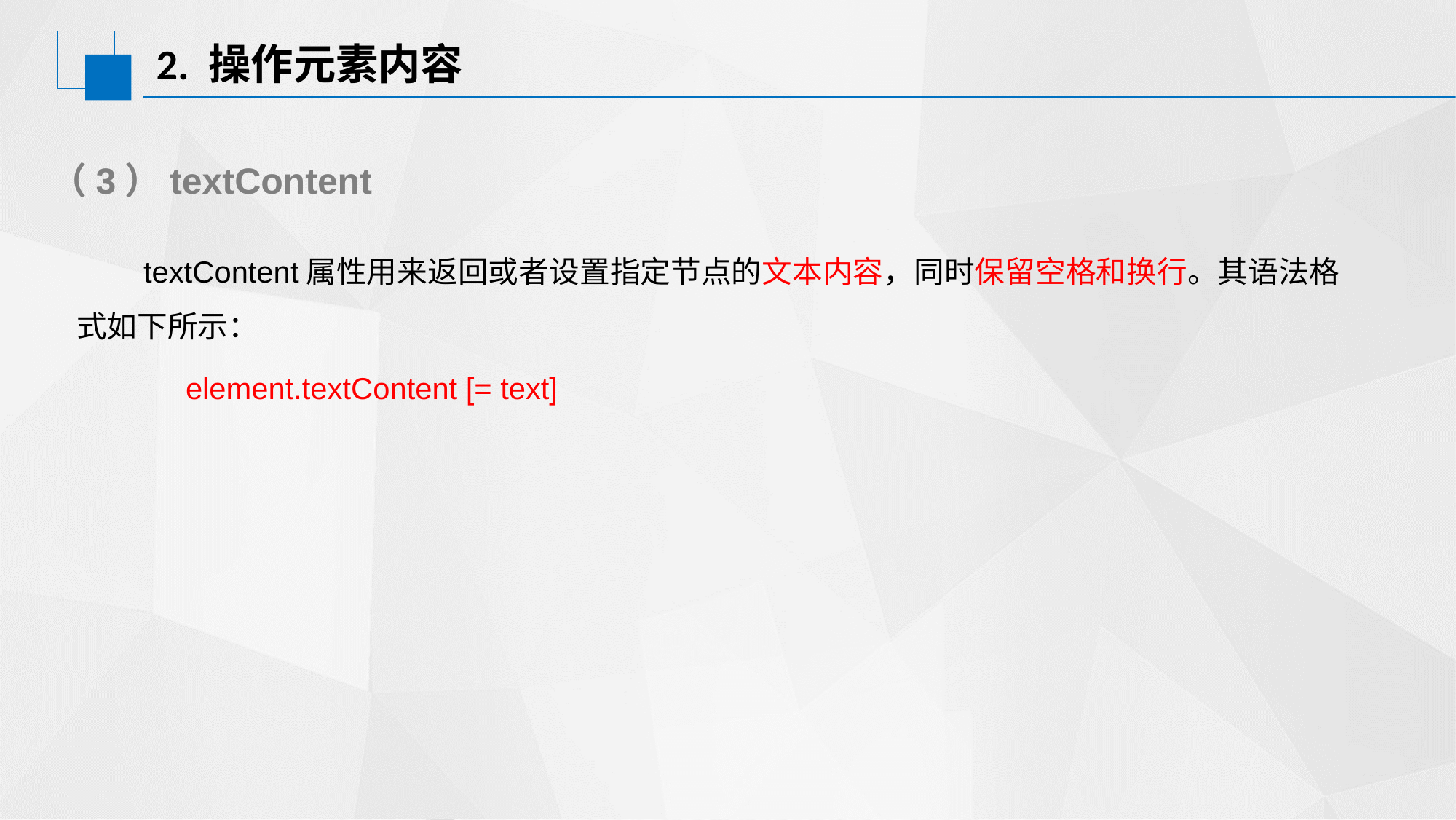

# 2. 操作元素内容
（3）textContent
        textContent属性用来返回或者设置指定节点的文本内容，同时保留空格和换行。其语法格式如下所示：
	element.textContent [= text]